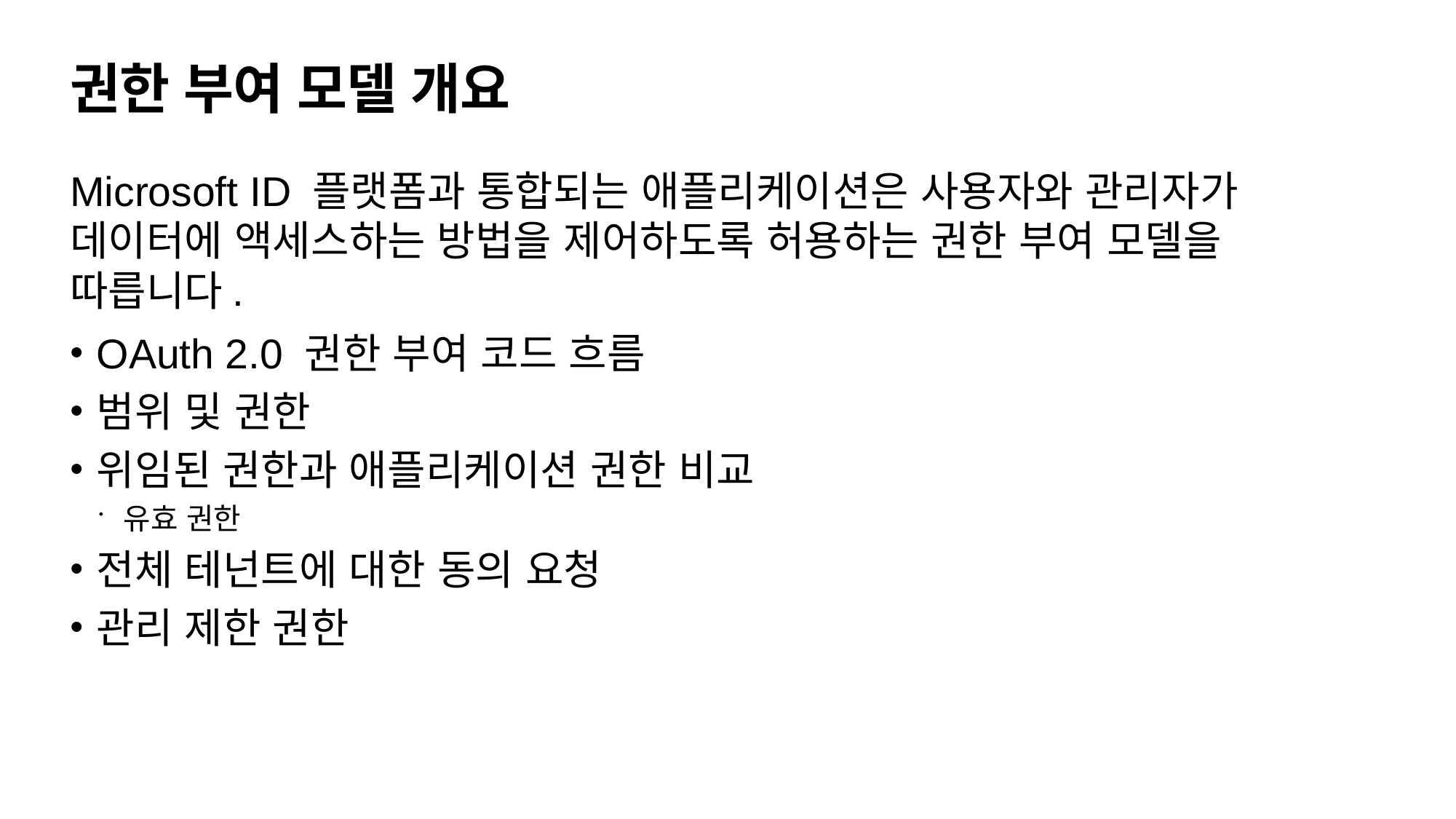

# 권한 부여 모델 개요
Microsoft ID 플랫폼과 통합되는 애플리케이션은 사용자와 관리자가 데이터에 액세스하는 방법을 제어하도록 허용하는 권한 부여 모델을 따릅니다.
OAuth 2.0 권한 부여 코드 흐름
범위 및 권한
위임된 권한과 애플리케이션 권한 비교
유효 권한
전체 테넌트에 대한 동의 요청
관리 제한 권한